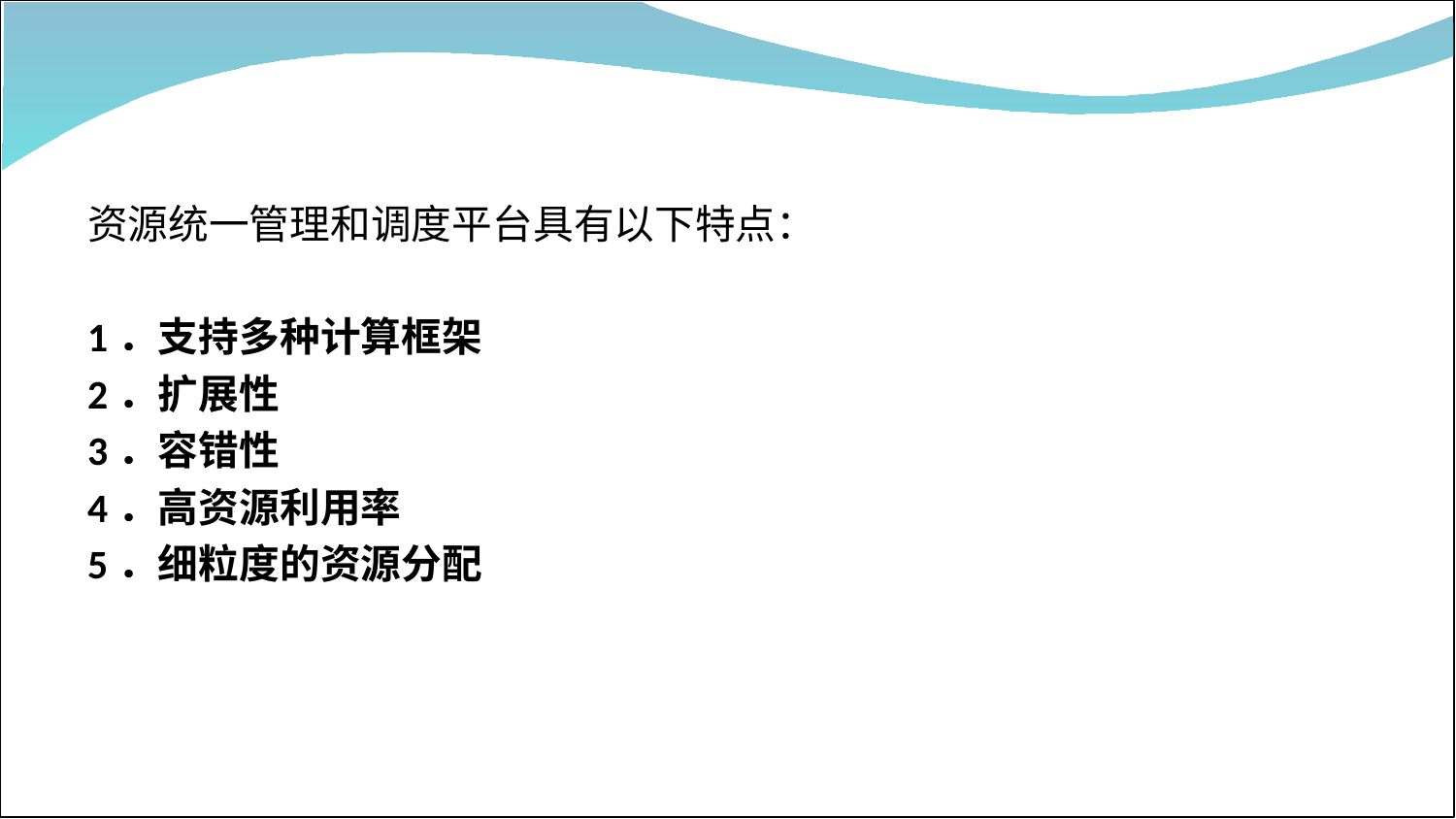

资源统一管理和调度平台具有以下特点：

1．支持多种计算框架
2．扩展性
3．容错性
4．高资源利用率
5．细粒度的资源分配